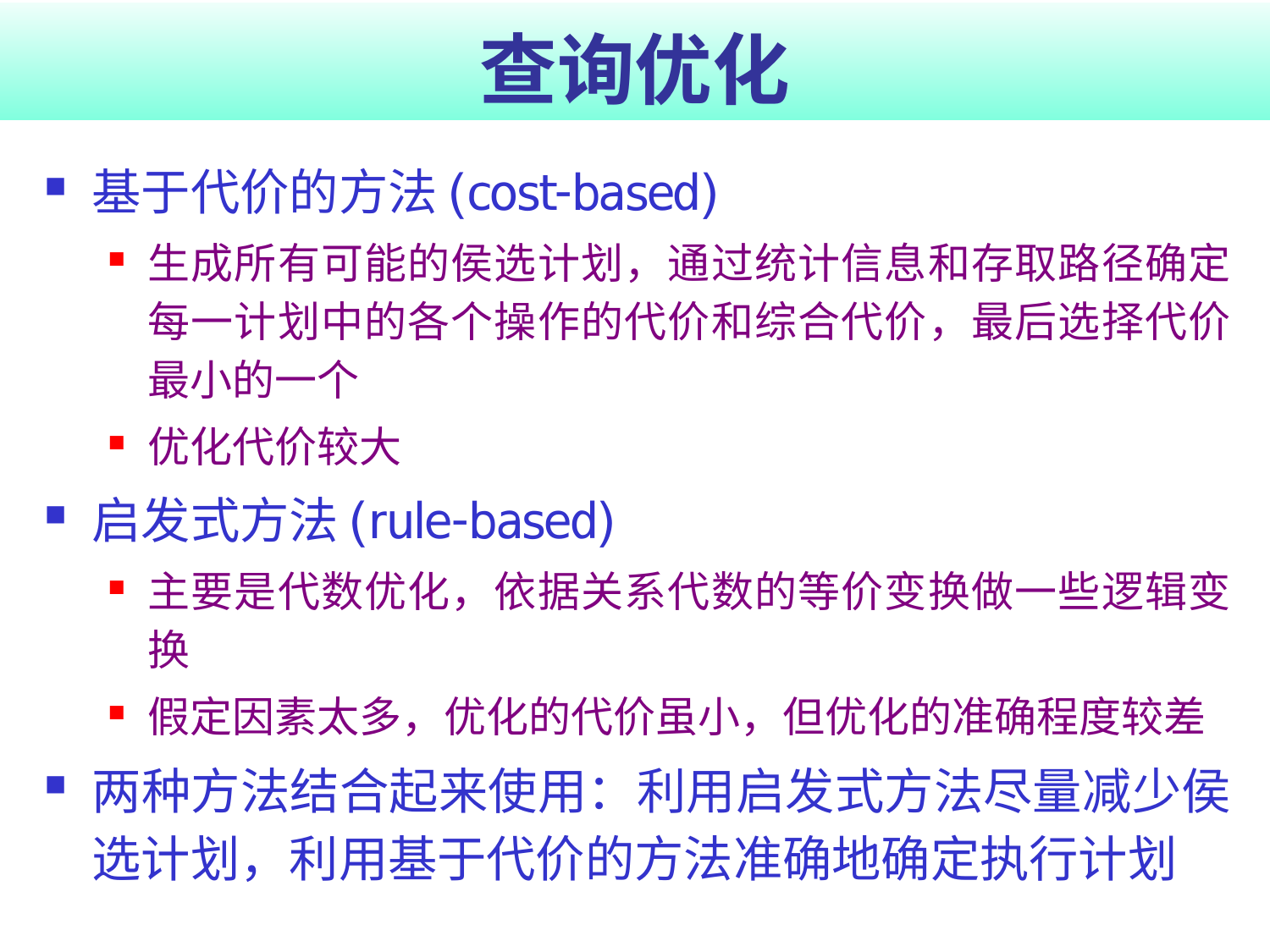

# 查询优化
基于代价的方法(cost-based)
生成所有可能的侯选计划，通过统计信息和存取路径确定每一计划中的各个操作的代价和综合代价，最后选择代价最小的一个
优化代价较大
启发式方法(rule-based)
主要是代数优化，依据关系代数的等价变换做一些逻辑变换
假定因素太多，优化的代价虽小，但优化的准确程度较差
两种方法结合起来使用：利用启发式方法尽量减少侯选计划，利用基于代价的方法准确地确定执行计划